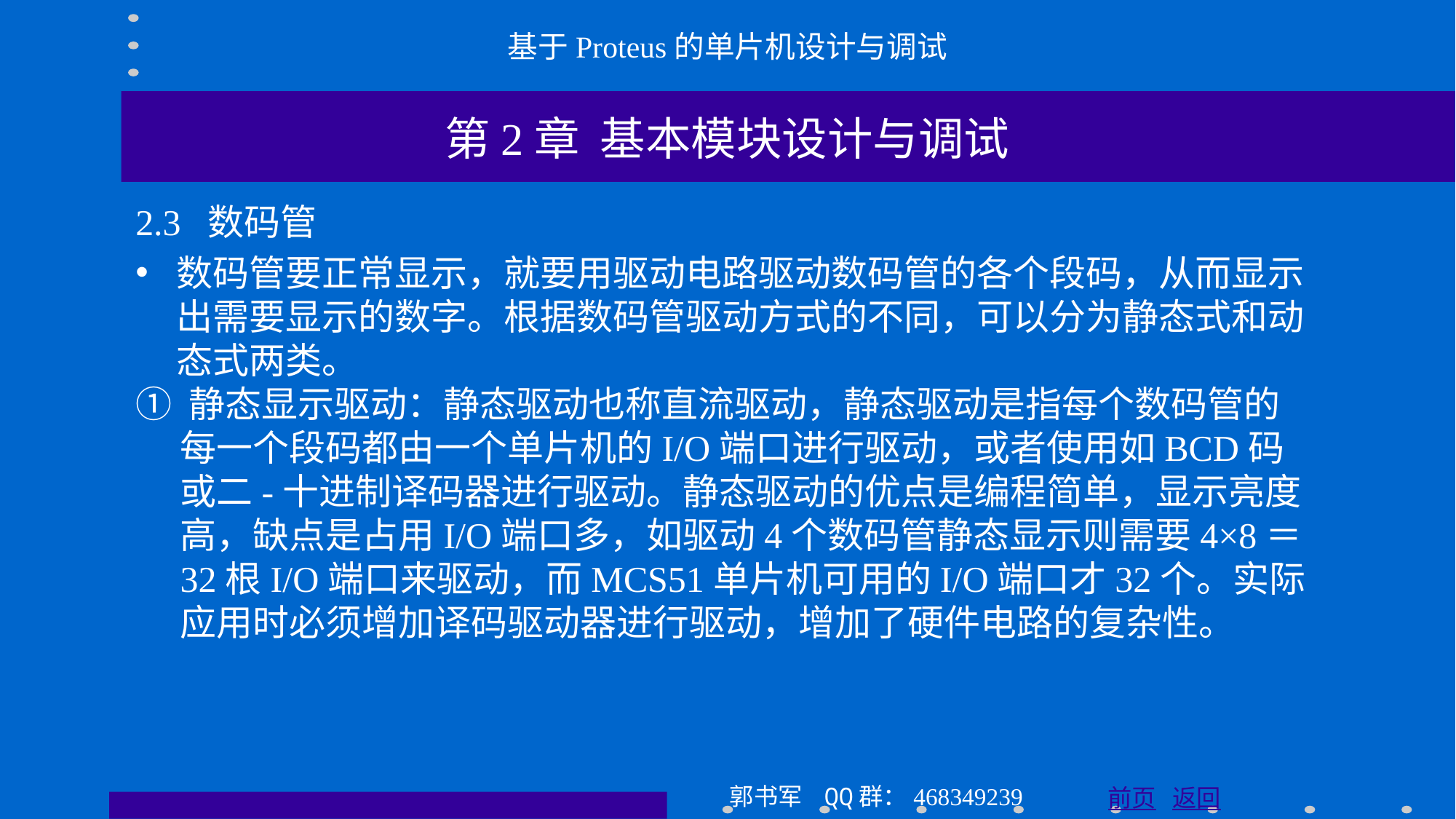

基于Proteus的单片机设计与调试
第2章  基本模块设计与调试
2.3  数码管
数码管要正常显示，就要用驱动电路驱动数码管的各个段码，从而显示出需要显示的数字。根据数码管驱动方式的不同，可以分为静态式和动态式两类。
① 静态显示驱动：静态驱动也称直流驱动，静态驱动是指每个数码管的每一个段码都由一个单片机的I/O端口进行驱动，或者使用如BCD码或二-十进制译码器进行驱动。静态驱动的优点是编程简单，显示亮度高，缺点是占用I/O端口多，如驱动4个数码管静态显示则需要4×8＝32根I/O端口来驱动，而MCS51单片机可用的I/O端口才32个。实际应用时必须增加译码驱动器进行驱动，增加了硬件电路的复杂性。

郭书军   QQ群：468349239
前页   返回